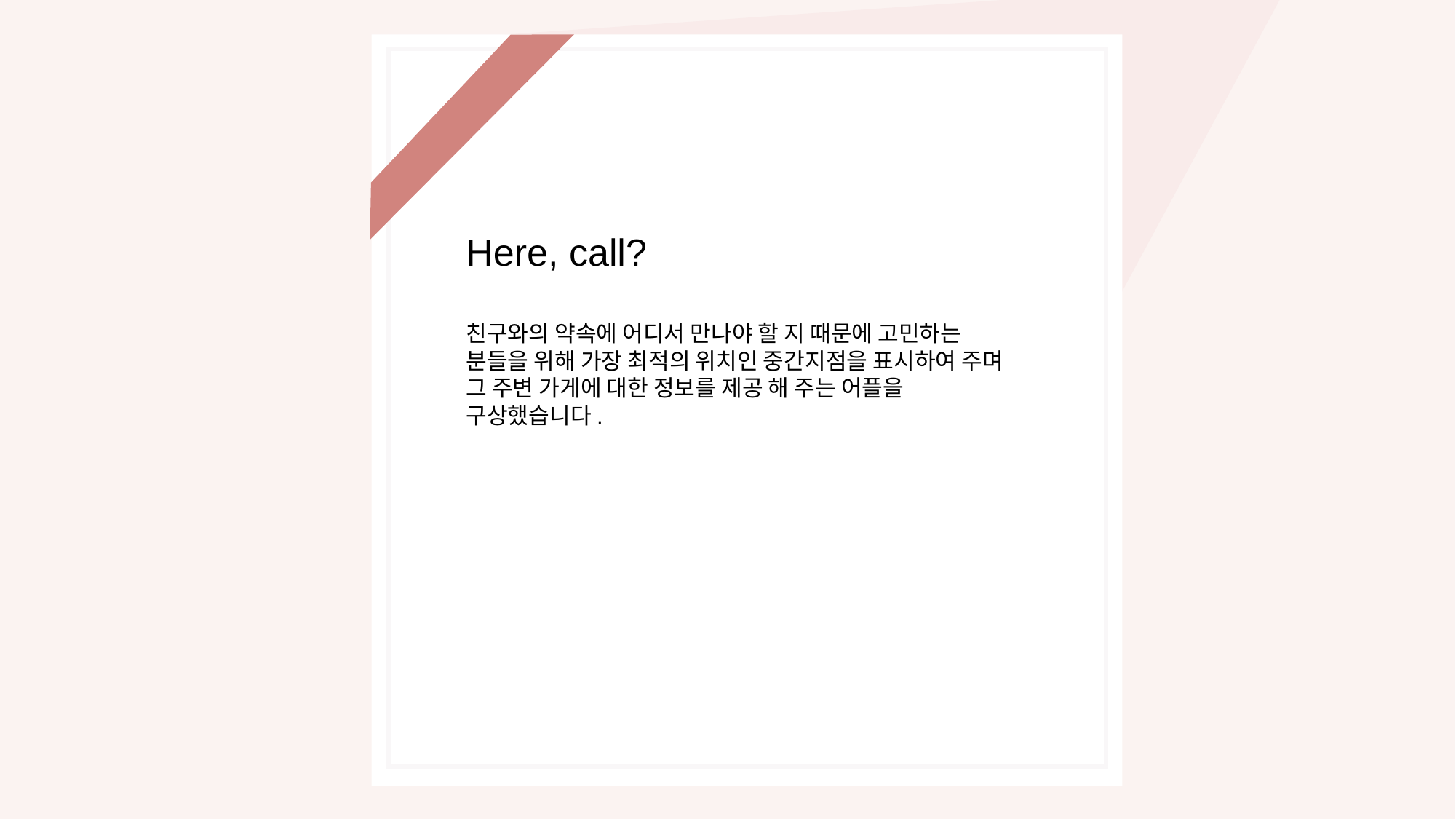

Here, call?

친구와의 약속에 어디서 만나야 할 지 때문에 고민하는 분들을 위해 가장 최적의 위치인 중간지점을 표시하여 주며 그 주변 가게에 대한 정보를 제공 해 주는 어플을 구상했습니다.